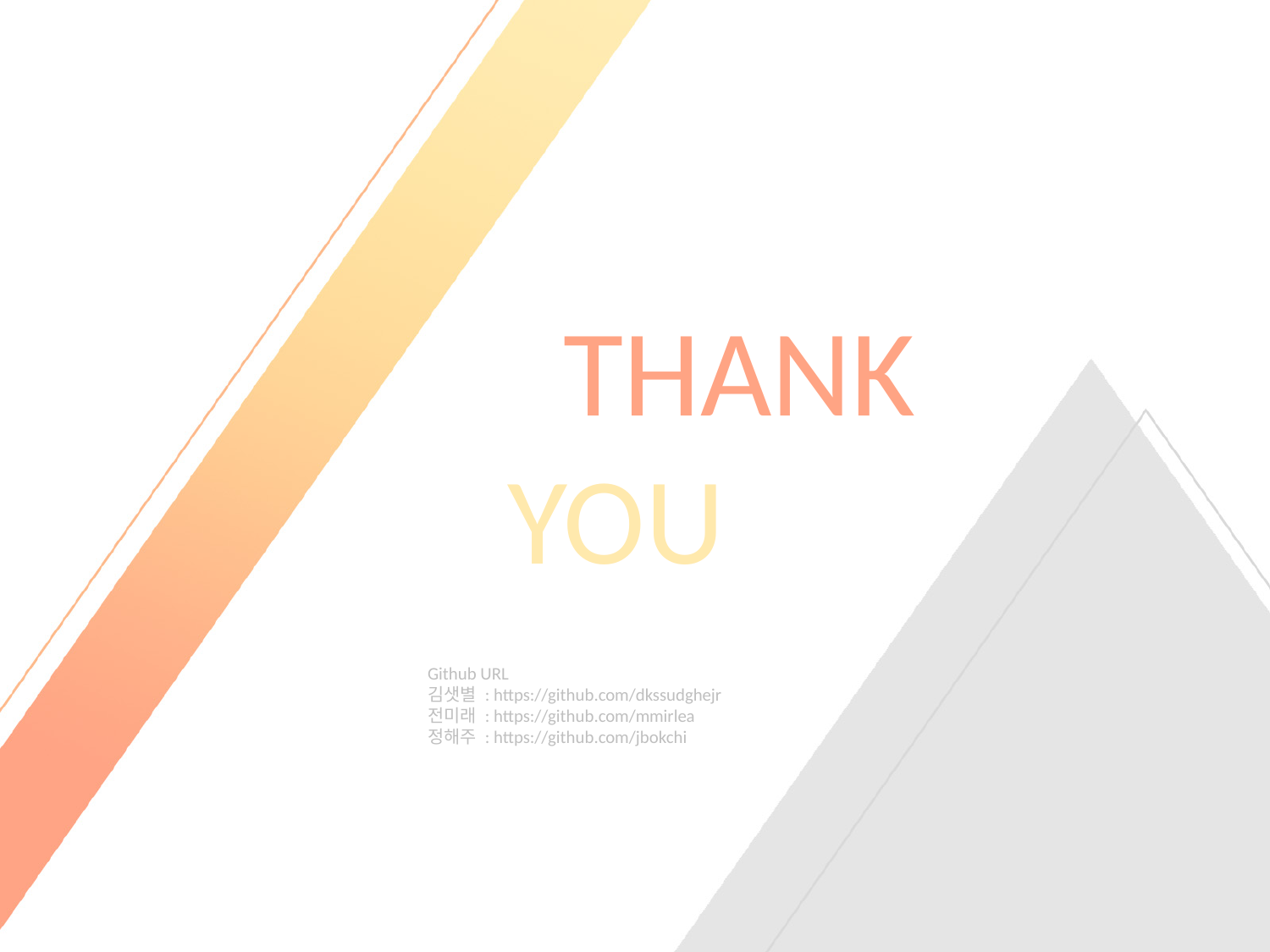

# THANK YOU
Github URL
김샛별 : https://github.com/dkssudghejr
전미래 : https://github.com/mmirlea
정해주 : https://github.com/jbokchi